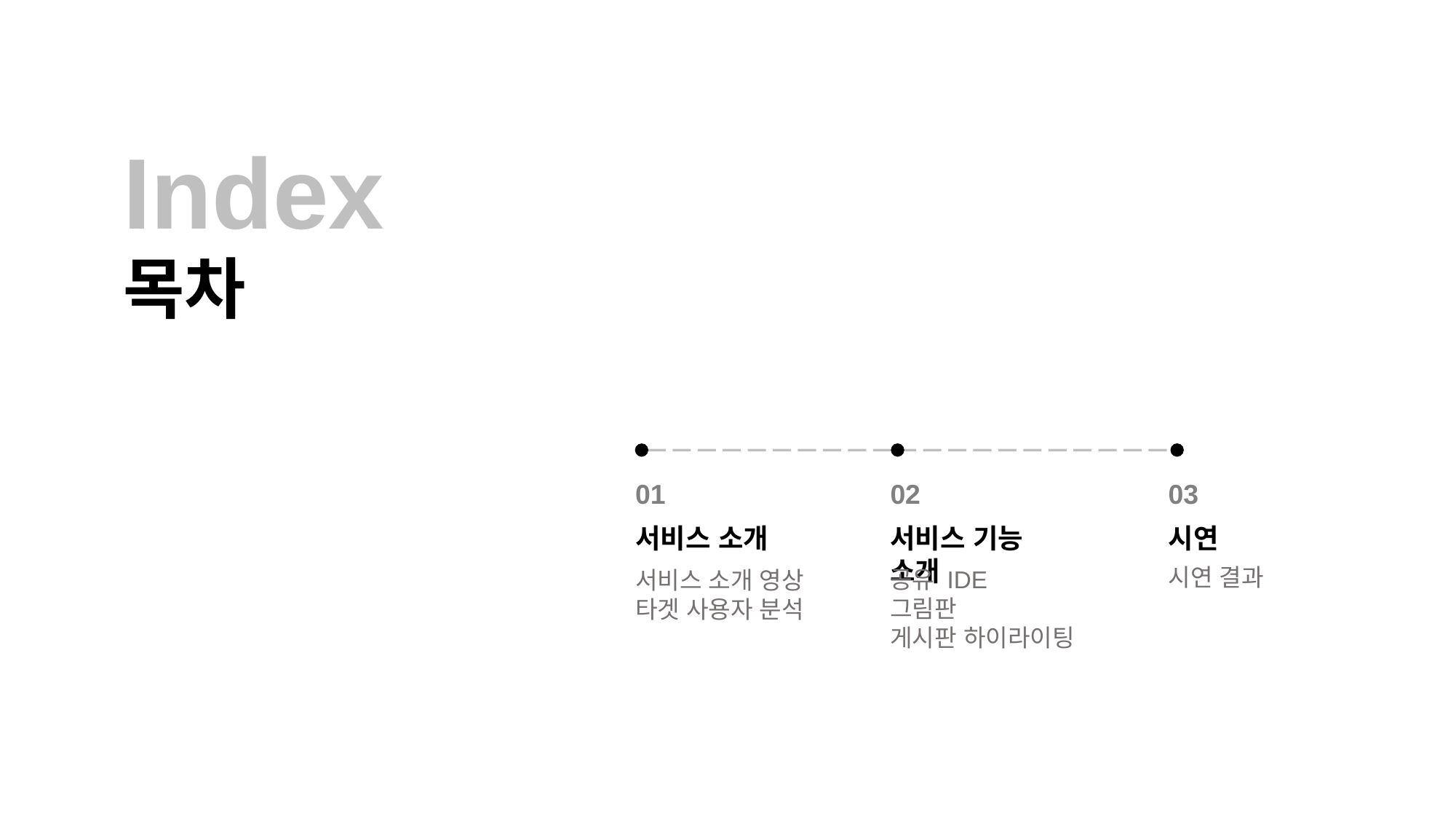

Index
목차

02
서비스 기능 소개
공유 IDE
그림판
게시판 하이라이팅
03
시연
01
서비스 소개
서비스 소개 영상
타겟 사용자 분석
시연 결과